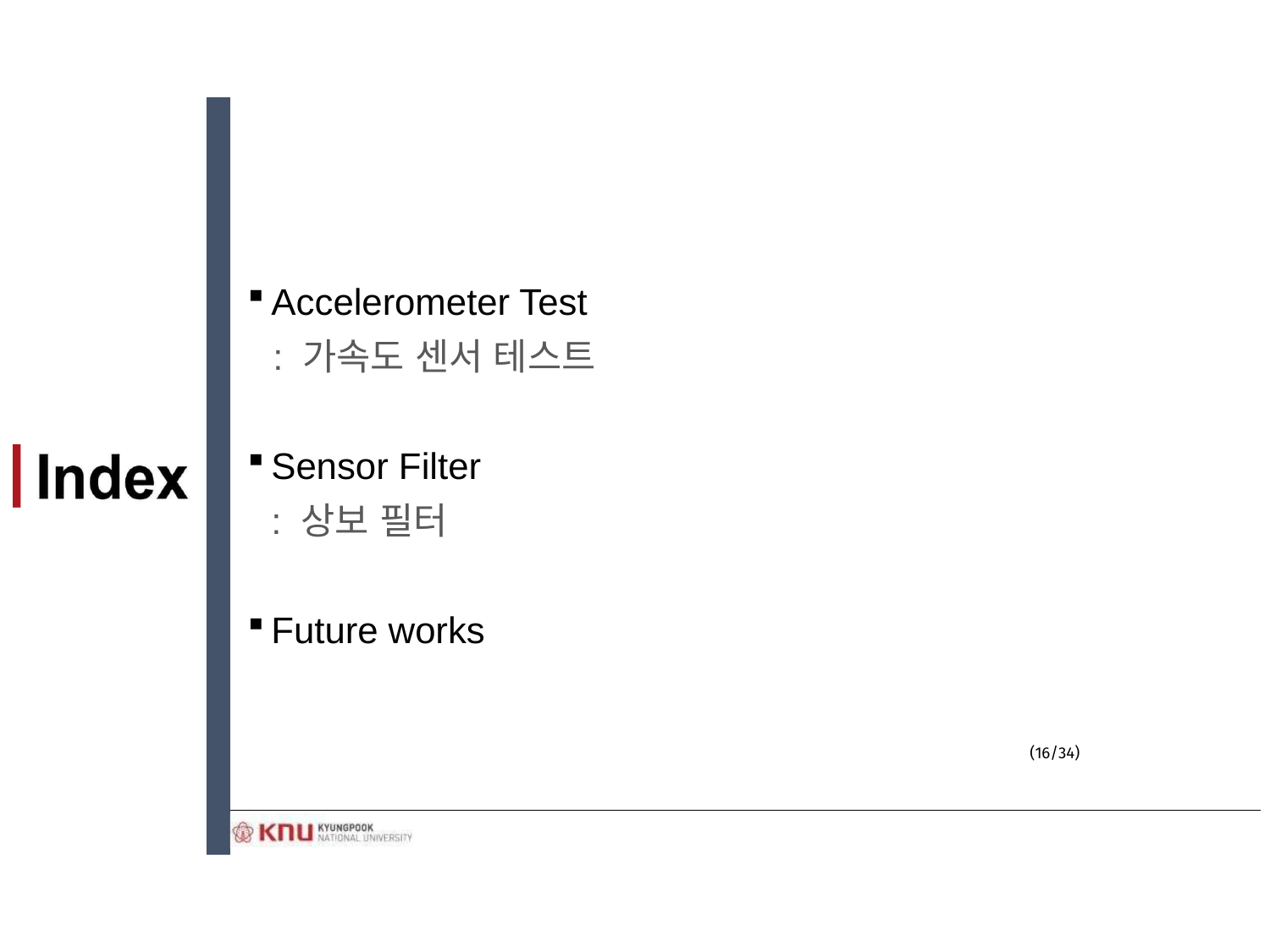

Accelerometer Test
	: 가속도 센서 테스트

Sensor Filter
	: 상보 필터

Future works

(16/34)